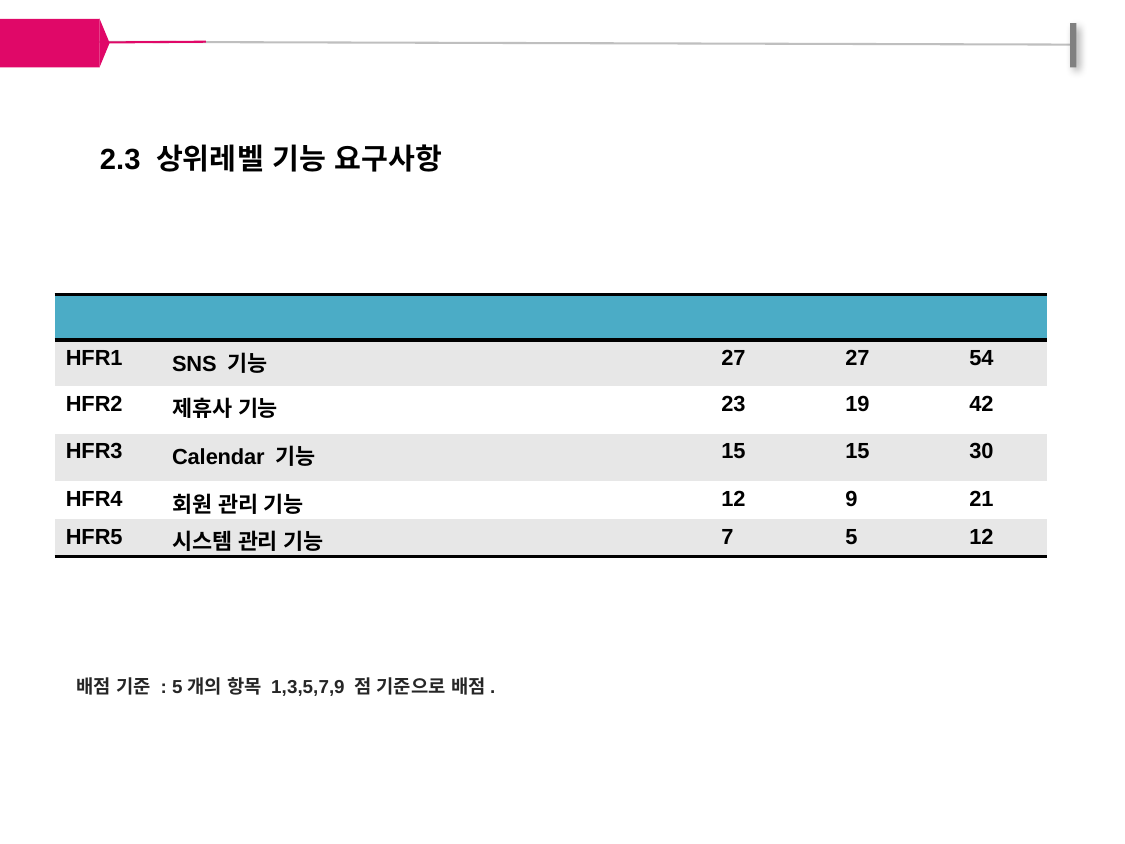

2.3 상위레벨 기능 요구사항
| 기호 | 내용 | 중요도 | 구현성 | 합계 |
| --- | --- | --- | --- | --- |
| HFR1 | SNS 기능 | 27 | 27 | 54 |
| HFR2 | 제휴사 기능 | 23 | 19 | 42 |
| HFR3 | Calendar 기능 | 15 | 15 | 30 |
| HFR4 | 회원 관리 기능 | 12 | 9 | 21 |
| HFR5 | 시스템 관리 기능 | 7 | 5 | 12 |
배점 기준 : 5개의 항목 1,3,5,7,9 점 기준으로 배점.